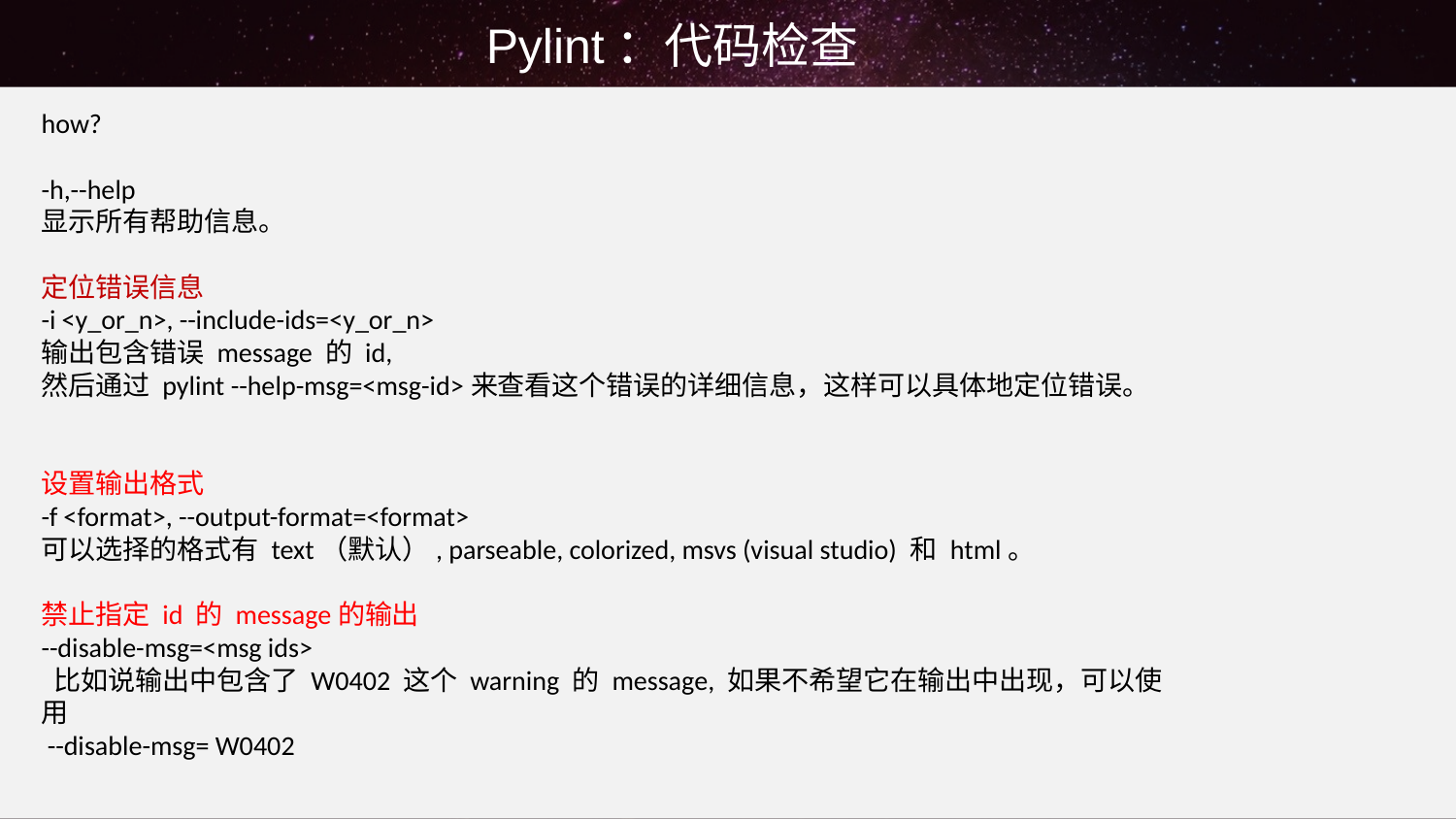

Pylint：代码检查
how?

-h,--help
显示所有帮助信息。

定位错误信息
-i <y_or_n>, --include-ids=<y_or_n>
输出包含错误 message 的 id,
然后通过 pylint --help-msg=<msg-id>来查看这个错误的详细信息，这样可以具体地定位错误。

设置输出格式
-f <format>, --output-format=<format>
可以选择的格式有 text（默认）, parseable, colorized, msvs (visual studio) 和 html。

禁止指定 id 的 message的输出
--disable-msg=<msg ids>
 比如说输出中包含了 W0402 这个 warning 的 message, 如果不希望它在输出中出现，可以使用
 --disable-msg= W0402